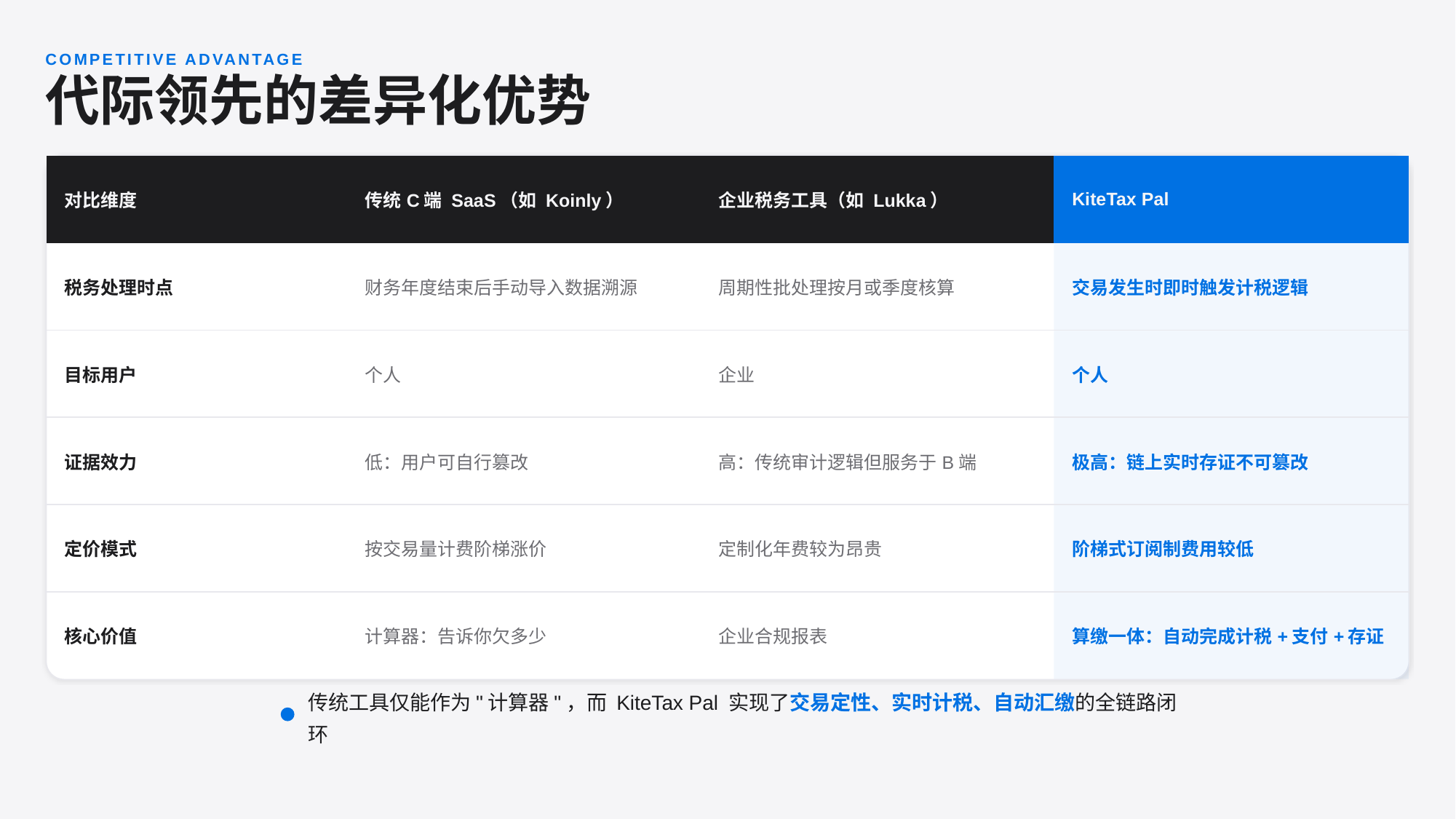

COMPETITIVE ADVANTAGE
代际领先的差异化优势

| 对比维度 | 传统C端 SaaS（如 Koinly） | 企业税务工具（如 Lukka） | KiteTax Pal |
| --- | --- | --- | --- |
| 税务处理时点 | 财务年度结束后手动导入数据溯源 | 周期性批处理按月或季度核算 | 交易发生时即时触发计税逻辑 |
| 目标用户 | 个人 | 企业 | 个人 |
| 证据效力 | 低：用户可自行篡改 | 高：传统审计逻辑但服务于B端 | 极高：链上实时存证不可篡改 |
| 定价模式 | 按交易量计费阶梯涨价 | 定制化年费较为昂贵 | 阶梯式订阅制费用较低 |
| 核心价值 | 计算器：告诉你欠多少 | 企业合规报表 | 算缴一体：自动完成计税+支付+存证 |
传统工具仅能作为"计算器"，而 KiteTax Pal 实现了交易定性、实时计税、自动汇缴的全链路闭环